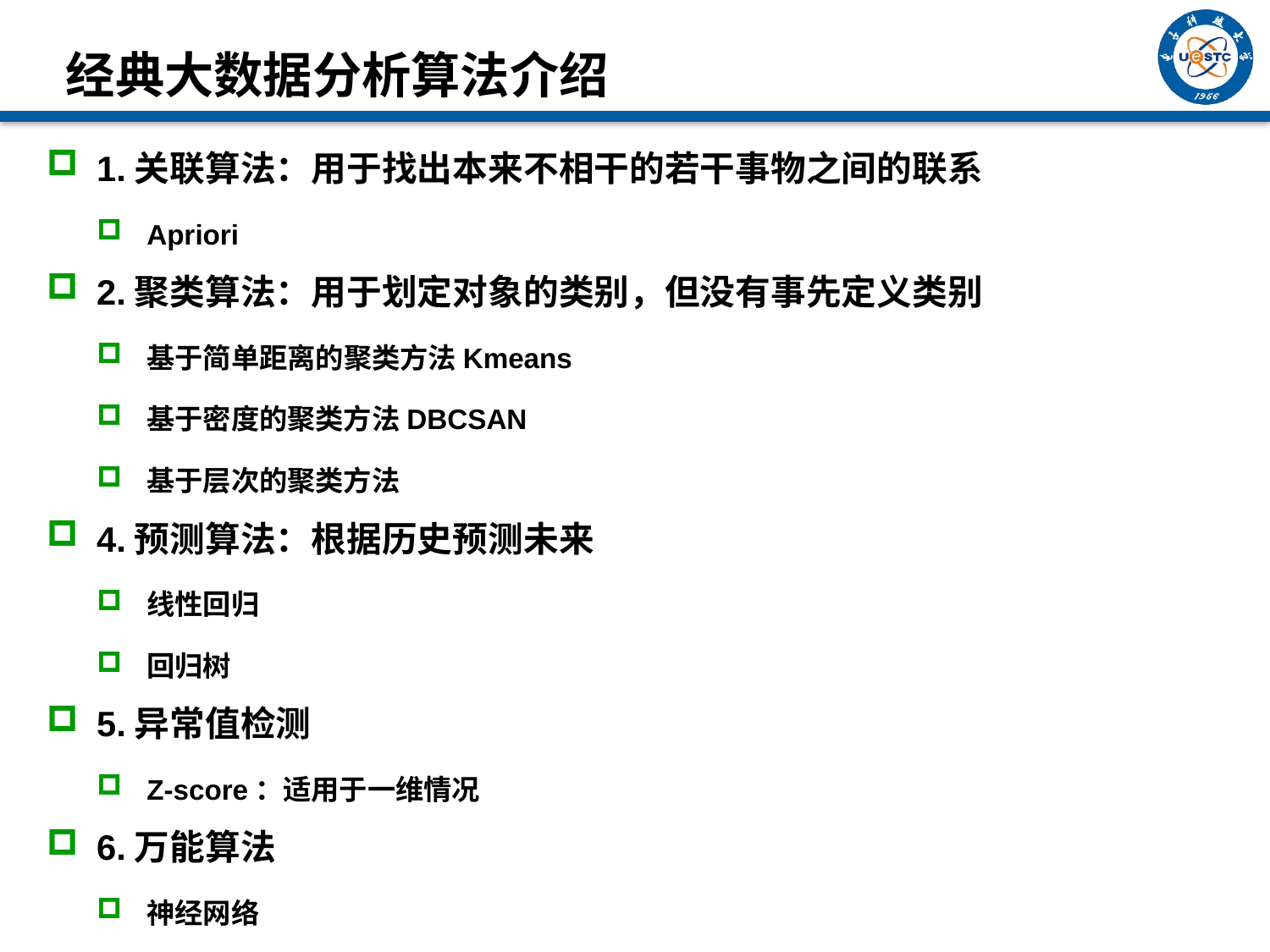

# 经典大数据分析算法介绍
1.关联算法：用于找出本来不相干的若干事物之间的联系
Apriori
2.聚类算法：用于划定对象的类别，但没有事先定义类别
基于简单距离的聚类方法Kmeans
基于密度的聚类方法DBCSAN
基于层次的聚类方法
4.预测算法：根据历史预测未来
线性回归
回归树
5.异常值检测
Z-score：适用于一维情况
6.万能算法
神经网络